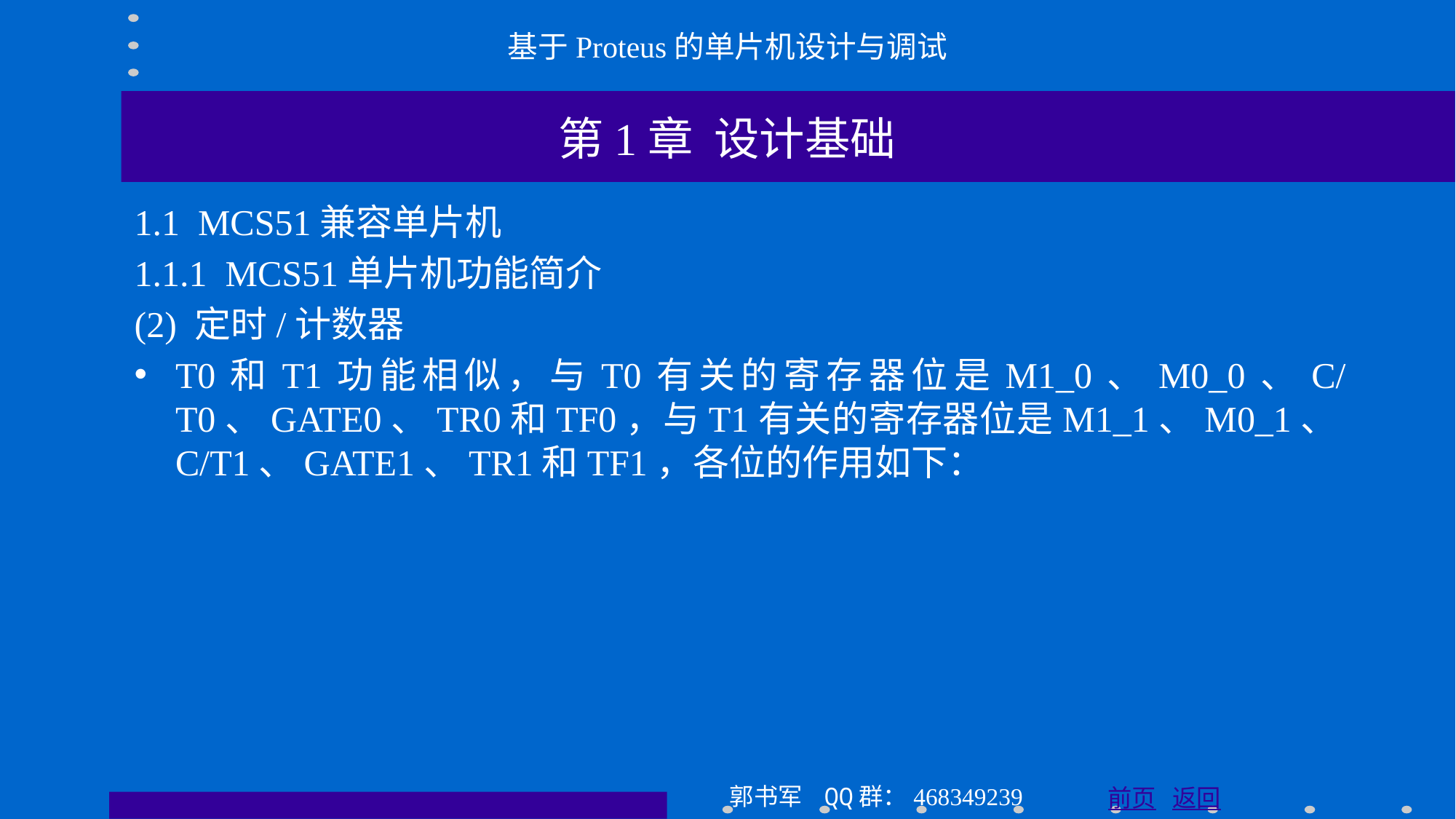

基于Proteus的单片机设计与调试
第1章  设计基础
1.1  MCS51兼容单片机
1.1.1  MCS51单片机功能简介
(2) 定时/计数器
T0和T1功能相似，与T0有关的寄存器位是M1_0、M0_0、C/T0、GATE0、TR0和TF0，与T1有关的寄存器位是M1_1、M0_1、C/T1、GATE1、TR1和TF1，各位的作用如下：
郭书军   QQ群：468349239
前页   返回